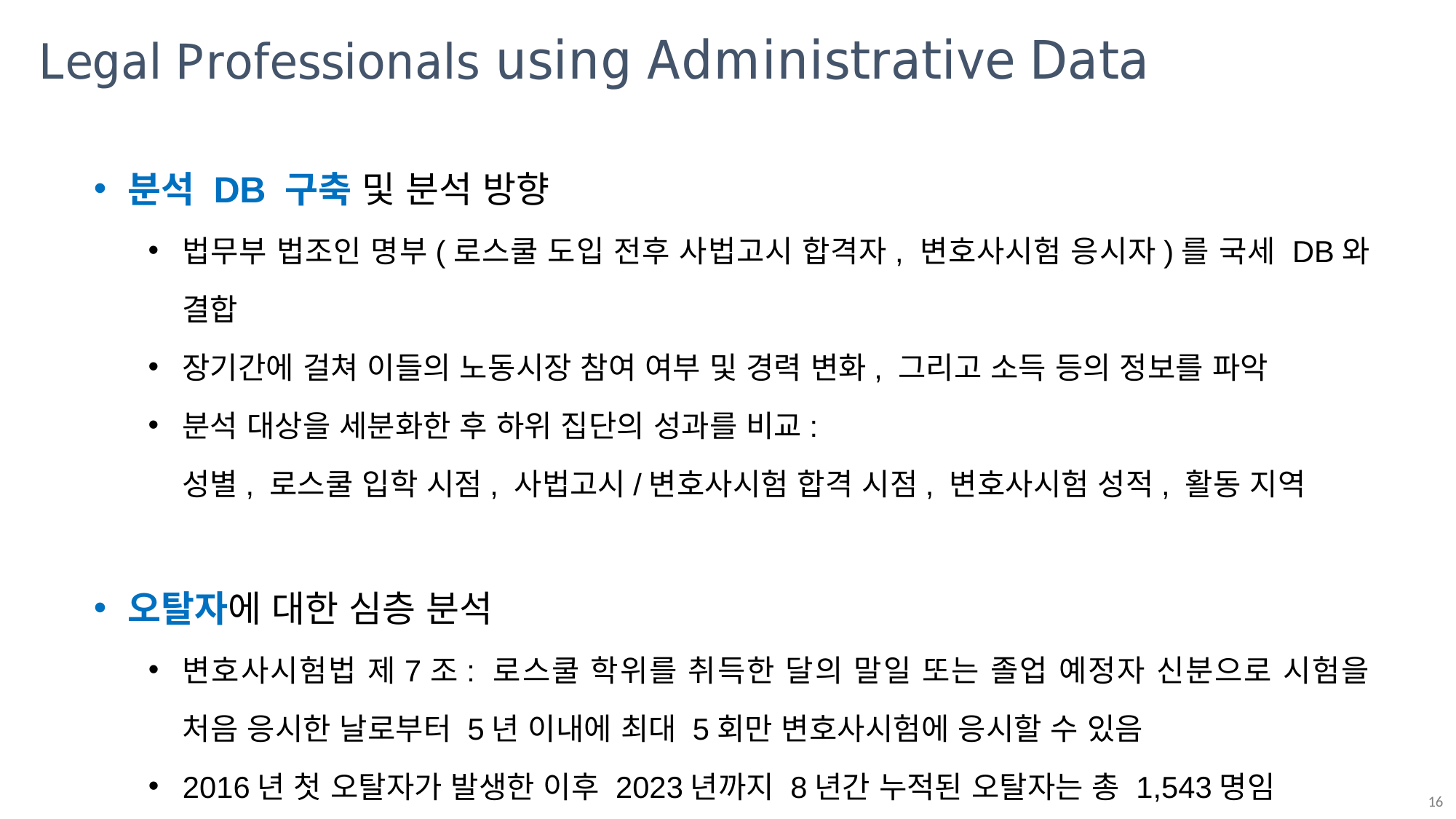

# Legal Professionals using Administrative Data
분석 DB 구축 및 분석 방향
법무부 법조인 명부(로스쿨 도입 전후 사법고시 합격자, 변호사시험 응시자)를 국세 DB와 결합
장기간에 걸쳐 이들의 노동시장 참여 여부 및 경력 변화, 그리고 소득 등의 정보를 파악
분석 대상을 세분화한 후 하위 집단의 성과를 비교:
성별, 로스쿨 입학 시점, 사법고시/변호사시험 합격 시점, 변호사시험 성적, 활동 지역

오탈자에 대한 심층 분석
변호사시험법 제7조: 로스쿨 학위를 취득한 달의 말일 또는 졸업 예정자 신분으로 시험을 처음 응시한 날로부터 5년 이내에 최대 5회만 변호사시험에 응시할 수 있음
2016년 첫 오탈자가 발생한 이후 2023년까지 8년간 누적된 오탈자는 총 1,543명임
16